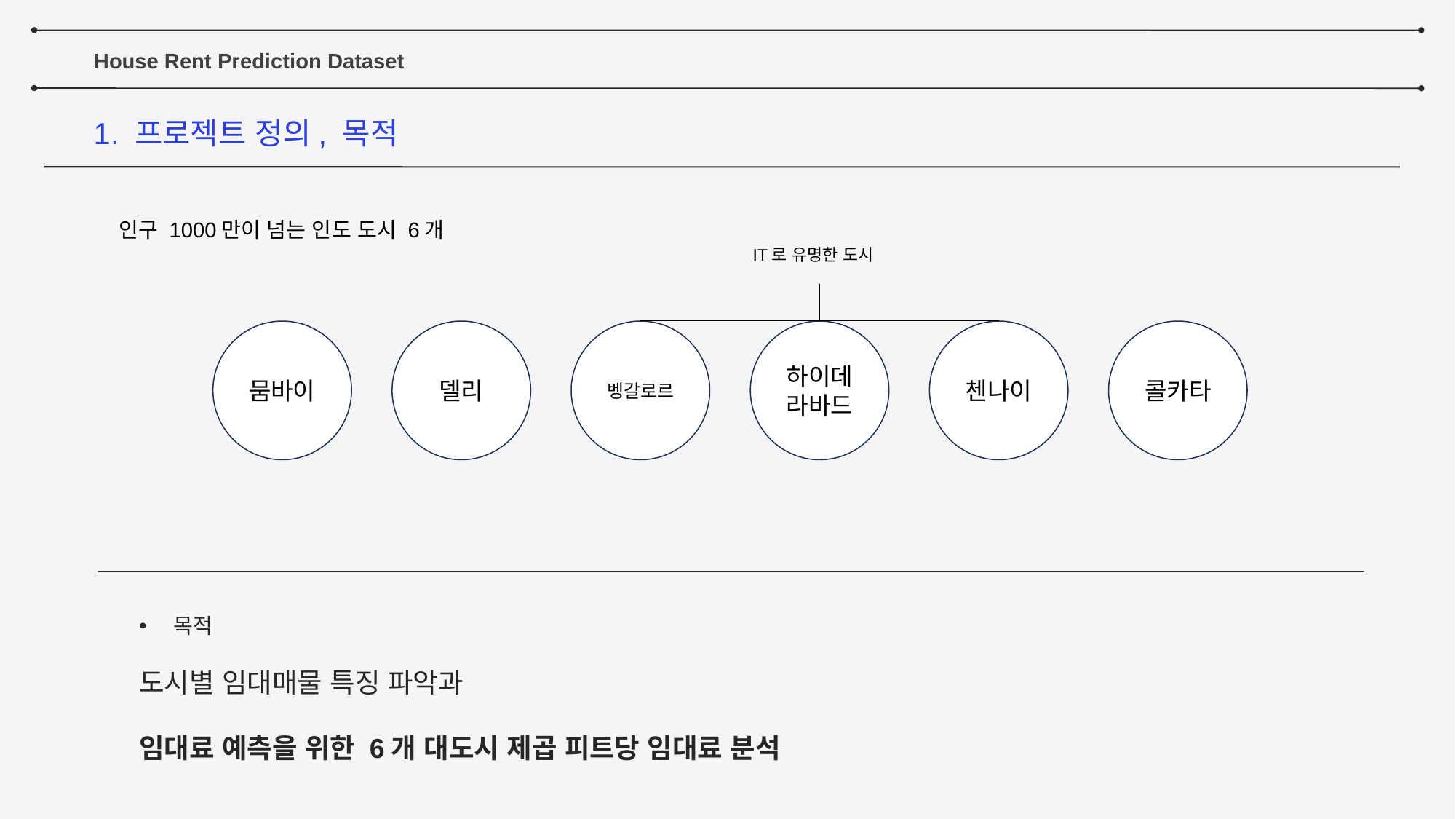

House Rent Prediction Dataset
1. 프로젝트 정의, 목적
인구 1000만이 넘는 인도 도시 6개
IT로 유명한 도시
뭄바이
델리
벵갈로르
하이데라바드
첸나이
콜카타
목적
도시별 임대매물 특징 파악과
임대료 예측을 위한 6개 대도시 제곱 피트당 임대료 분석